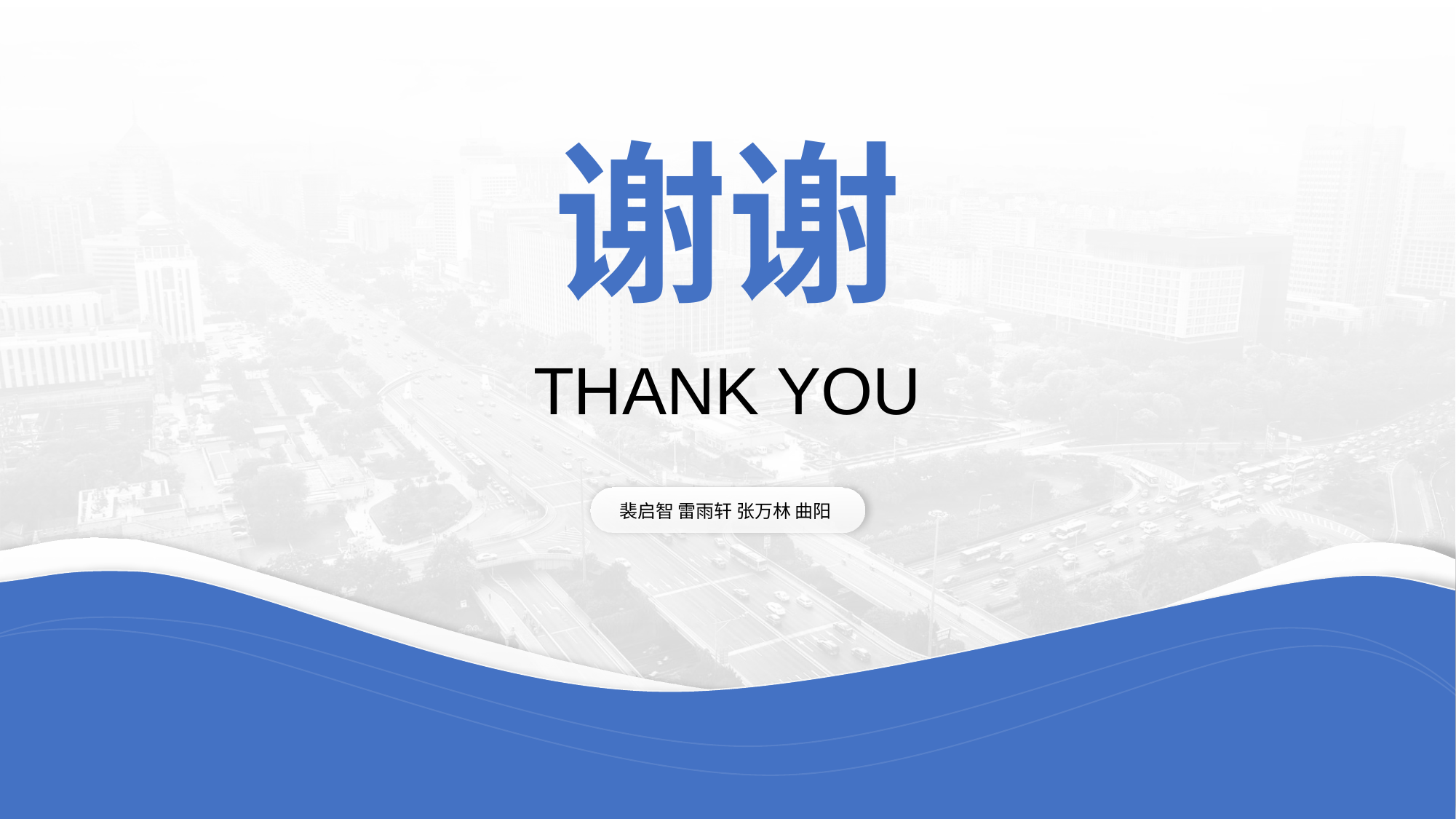

谢谢
THANK YOU
裴启智 雷雨轩 张万林 曲阳